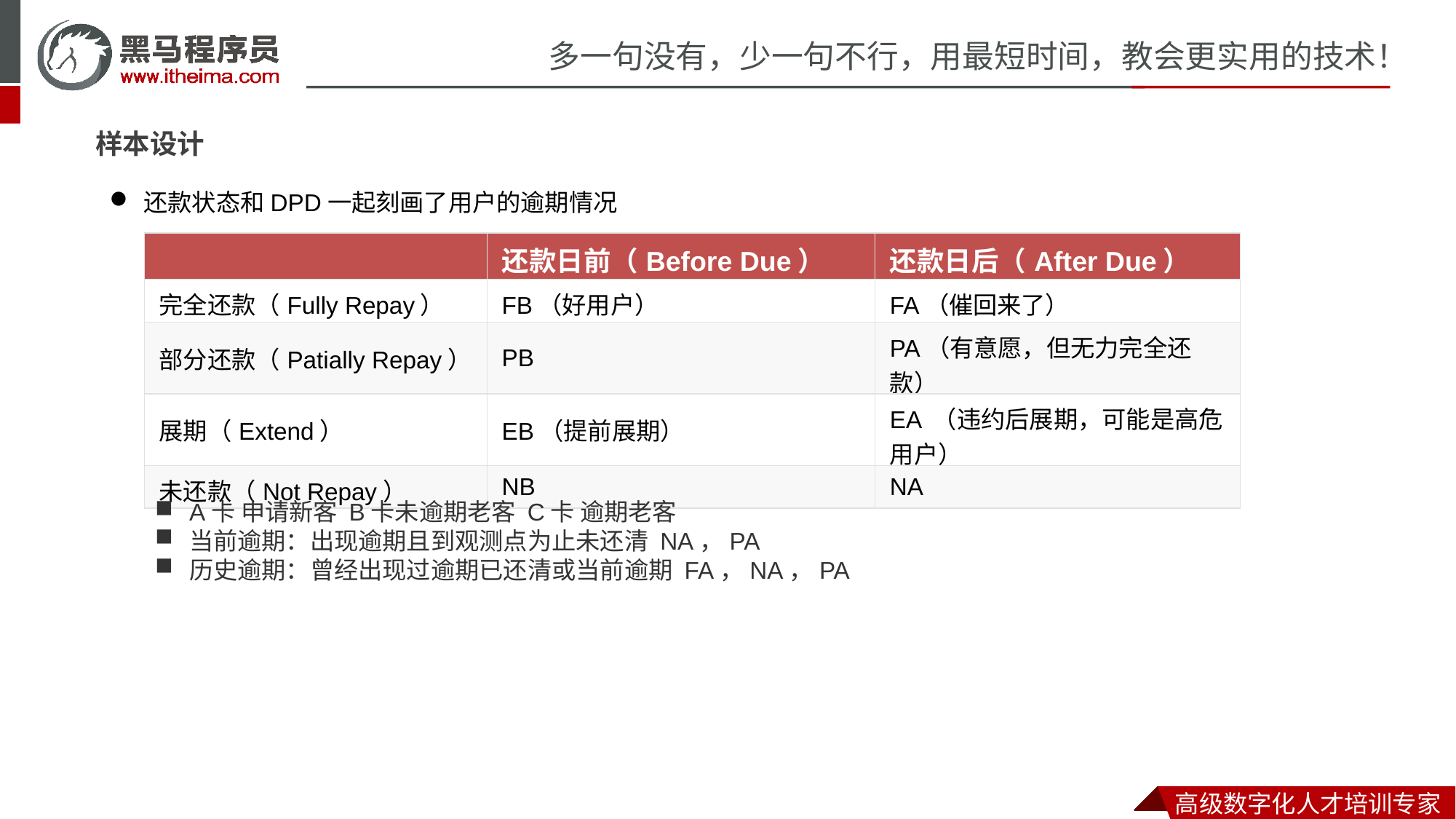

样本设计
还款状态和DPD一起刻画了用户的逾期情况

|  | 还款日前（Before Due） | 还款日后（After Due） |
| --- | --- | --- |
| 完全还款（Fully Repay） | FB（好用户） | FA（催回来了） |
| 部分还款（Patially Repay） | PB | PA（有意愿，但无力完全还款） |
| 展期（Extend） | EB（提前展期） | EA （违约后展期，可能是高危用户） |
| 未还款（Not Repay） | NB | NA |
A卡 申请新客 B卡未逾期老客 C卡 逾期老客
当前逾期：出现逾期且到观测点为止未还清 NA，PA
历史逾期：曾经出现过逾期已还清或当前逾期 FA，NA，PA